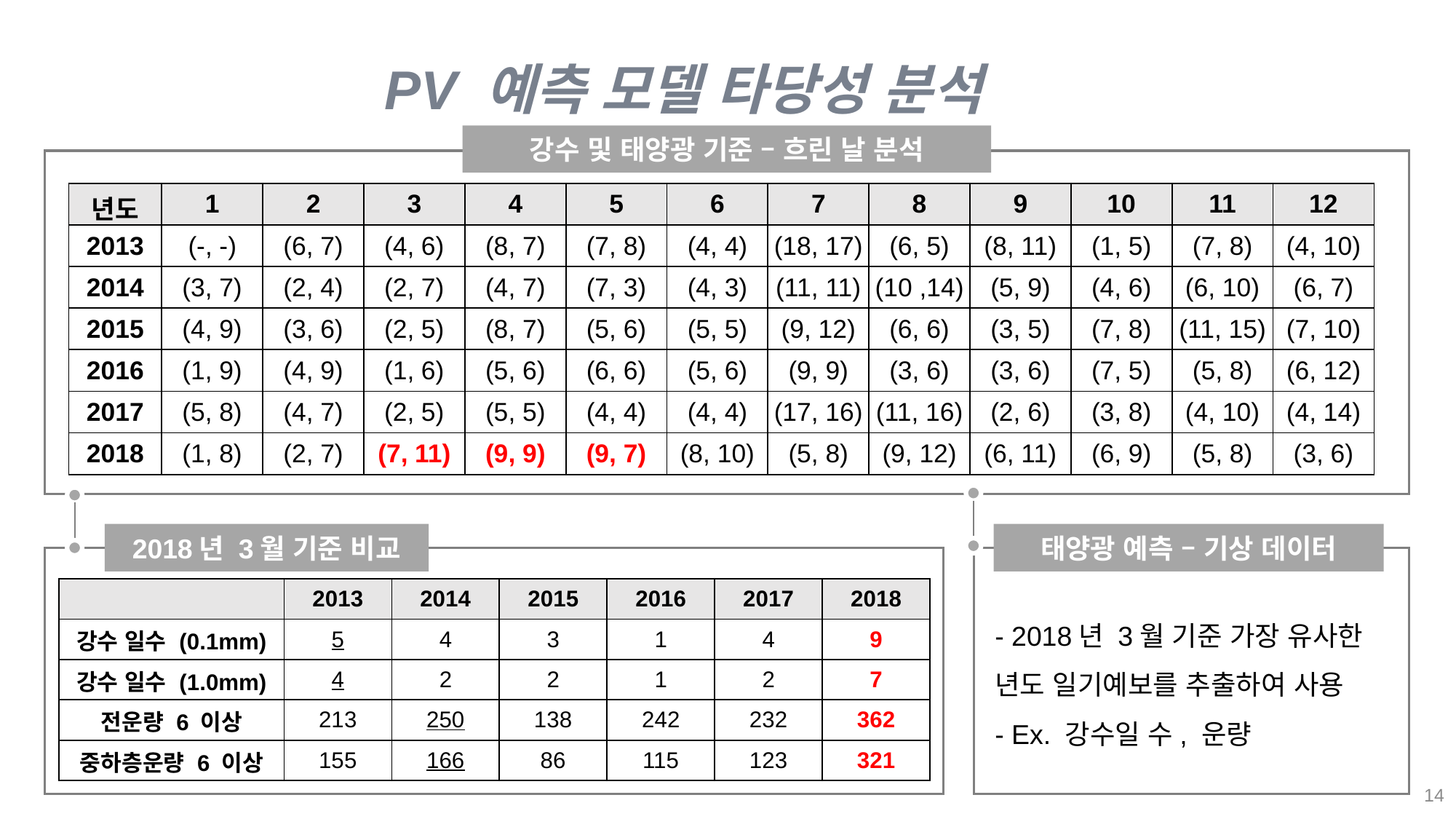

PV 예측 모델 타당성 분석
강수 및 태양광 기준 – 흐린 날 분석

| 년도 | 1 | 2 | 3 | 4 | 5 | 6 | 7 | 8 | 9 | 10 | 11 | 12 |
| --- | --- | --- | --- | --- | --- | --- | --- | --- | --- | --- | --- | --- |
| 2013 | (-, -) | (6, 7) | (4, 6) | (8, 7) | (7, 8) | (4, 4) | (18, 17) | (6, 5) | (8, 11) | (1, 5) | (7, 8) | (4, 10) |
| 2014 | (3, 7) | (2, 4) | (2, 7) | (4, 7) | (7, 3) | (4, 3) | (11, 11) | (10 ,14) | (5, 9) | (4, 6) | (6, 10) | (6, 7) |
| 2015 | (4, 9) | (3, 6) | (2, 5) | (8, 7) | (5, 6) | (5, 5) | (9, 12) | (6, 6) | (3, 5) | (7, 8) | (11, 15) | (7, 10) |
| 2016 | (1, 9) | (4, 9) | (1, 6) | (5, 6) | (6, 6) | (5, 6) | (9, 9) | (3, 6) | (3, 6) | (7, 5) | (5, 8) | (6, 12) |
| 2017 | (5, 8) | (4, 7) | (2, 5) | (5, 5) | (4, 4) | (4, 4) | (17, 16) | (11, 16) | (2, 6) | (3, 8) | (4, 10) | (4, 14) |
| 2018 | (1, 8) | (2, 7) | (7, 11) | (9, 9) | (9, 7) | (8, 10) | (5, 8) | (9, 12) | (6, 11) | (6, 9) | (5, 8) | (3, 6) |

2018년 3월 기준 비교
태양광 예측 – 기상 데이터

|  | 2013 | 2014 | 2015 | 2016 | 2017 | 2018 |
| --- | --- | --- | --- | --- | --- | --- |
| 강수 일수 (0.1mm) | 5 | 4 | 3 | 1 | 4 | 9 |
| 강수 일수 (1.0mm) | 4 | 2 | 2 | 1 | 2 | 7 |
| 전운량 6 이상 | 213 | 250 | 138 | 242 | 232 | 362 |
| 중하층운량 6 이상 | 155 | 166 | 86 | 115 | 123 | 321 |
- 2018년 3월 기준 가장 유사한
년도 일기예보를 추출하여 사용
- Ex. 강수일 수, 운량
14